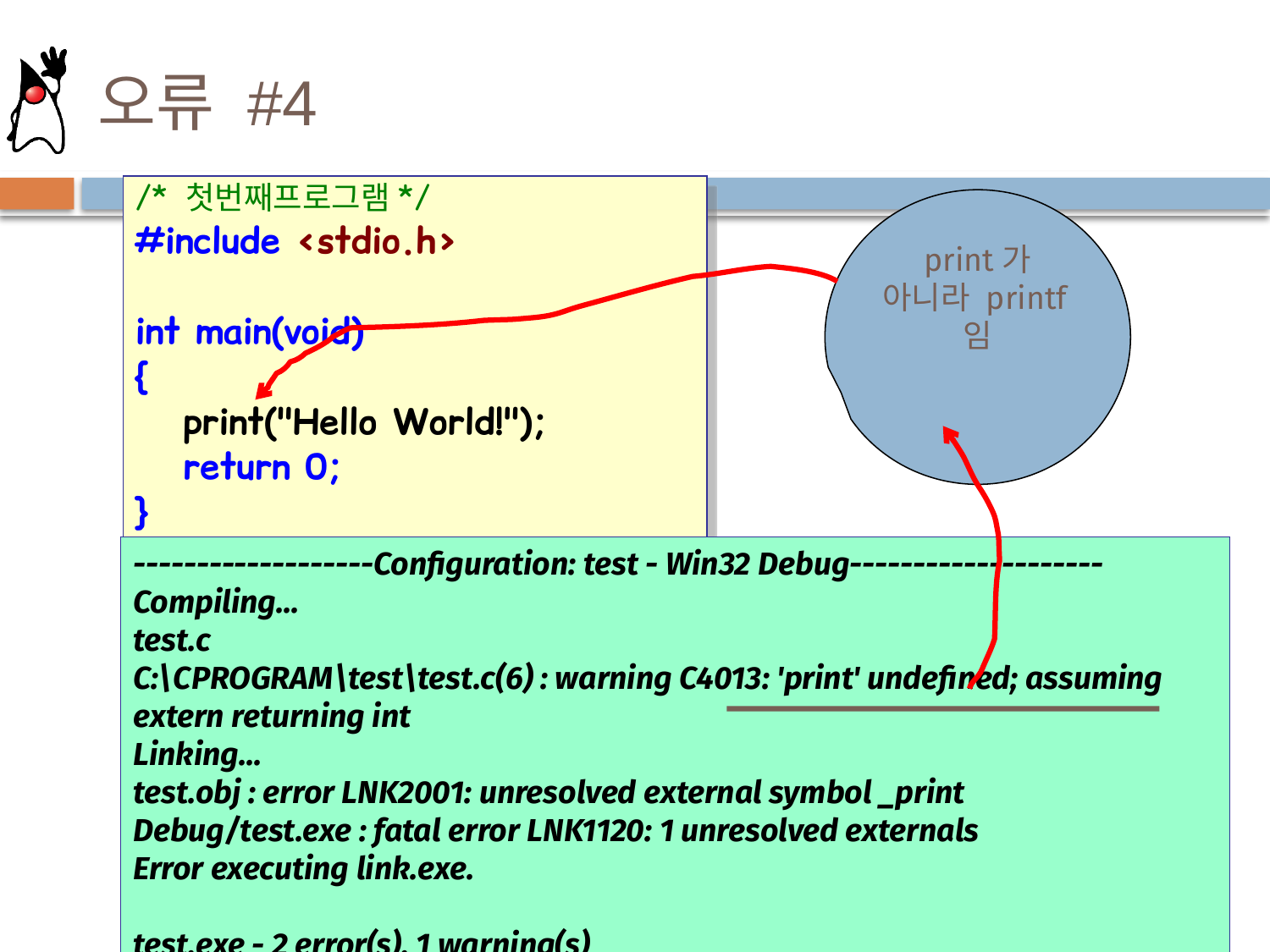

# 오류 #4
/* 첫번째프로그램*/
#include <stdio.h>

int main(void)
{
	print("Hello World!");
	return 0;
}
print가 아니라 printf임

-------------------Configuration: test - Win32 Debug--------------------
Compiling...
test.c
C:\CPROGRAM\test\test.c(6) : warning C4013: 'print' undefined; assuming extern returning int
Linking...
test.obj : error LNK2001: unresolved external symbol _print
Debug/test.exe : fatal error LNK1120: 1 unresolved externals
Error executing link.exe.
test.exe - 2 error(s), 1 warning(s)